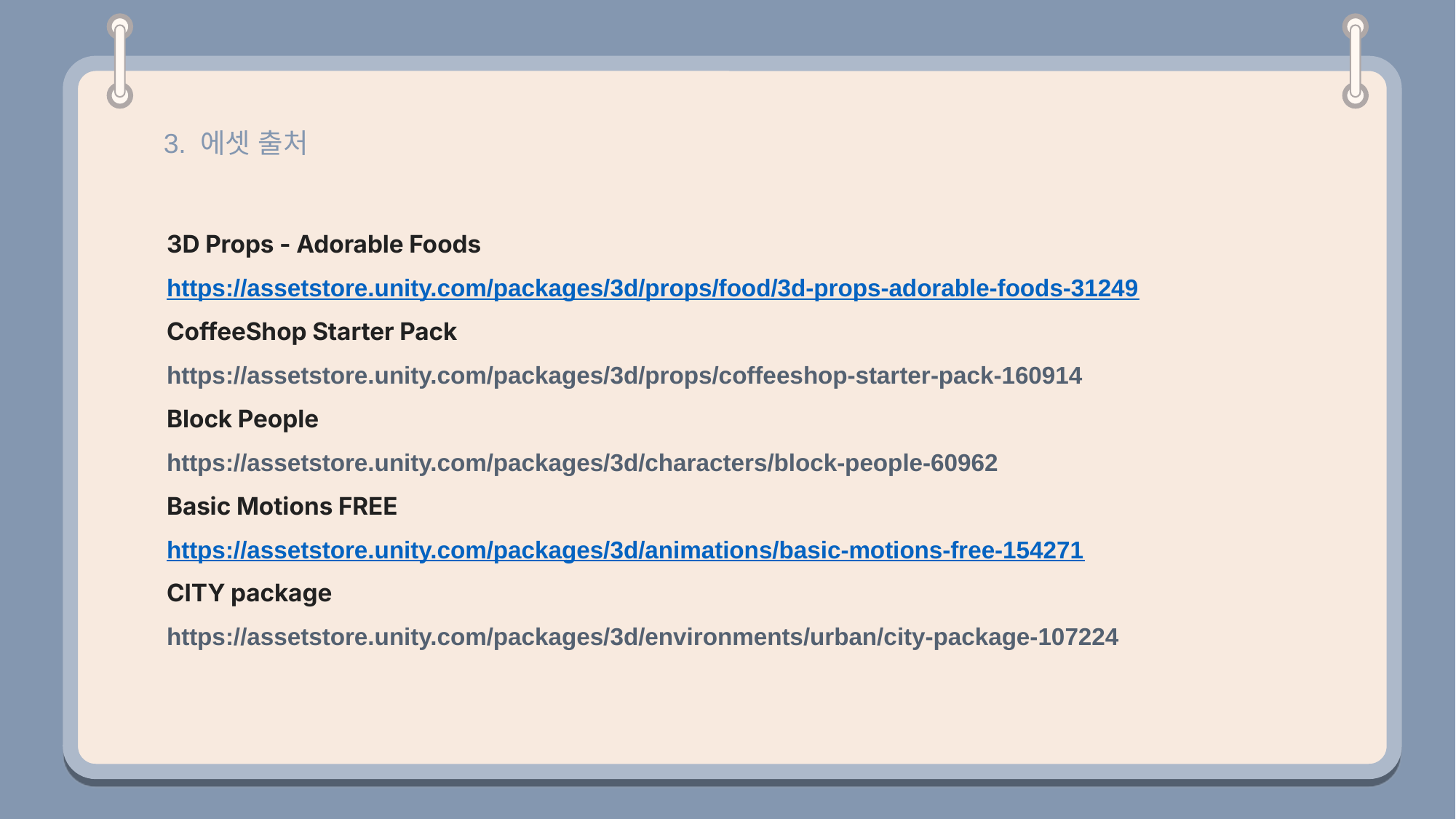

3. 에셋 출처
3D Props - Adorable Foods
https://assetstore.unity.com/packages/3d/props/food/3d-props-adorable-foods-31249
CoffeeShop Starter Pack
https://assetstore.unity.com/packages/3d/props/coffeeshop-starter-pack-160914
Block People
https://assetstore.unity.com/packages/3d/characters/block-people-60962
Basic Motions FREE
https://assetstore.unity.com/packages/3d/animations/basic-motions-free-154271
CITY package
https://assetstore.unity.com/packages/3d/environments/urban/city-package-107224